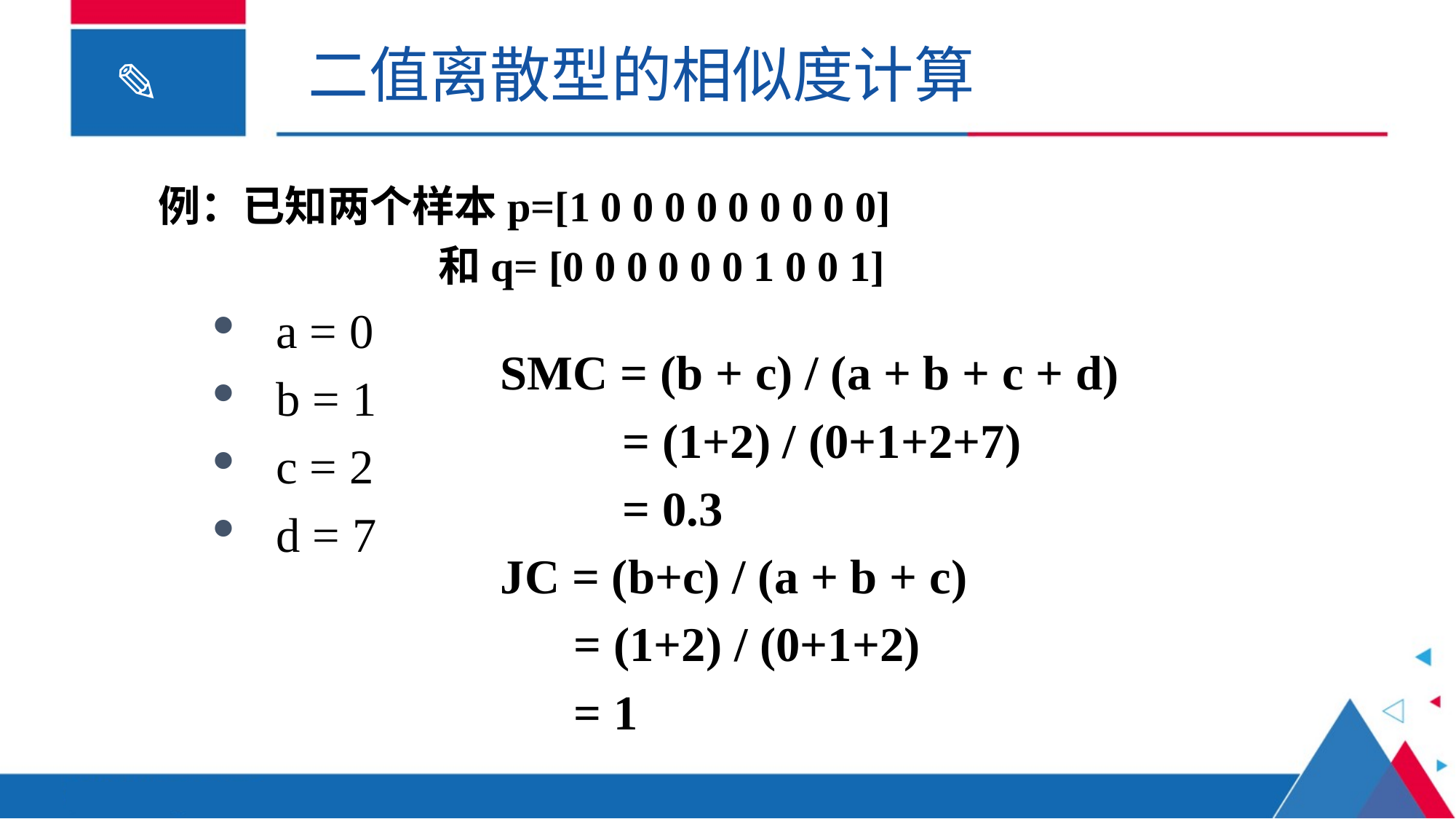

二值离散型的相似度计算
例：已知两个样本p=[1 0 0 0 0 0 0 0 0 0]
                            和q= [0 0 0 0 0 0 1 0 0 1]
a = 0
b = 1
c = 2
d = 7
SMC = (b + c) / (a + b + c + d)
          = (1+2) / (0+1+2+7)
          = 0.3
JC = (b+c) / (a + b + c)
      = (1+2) / (0+1+2)
      = 1